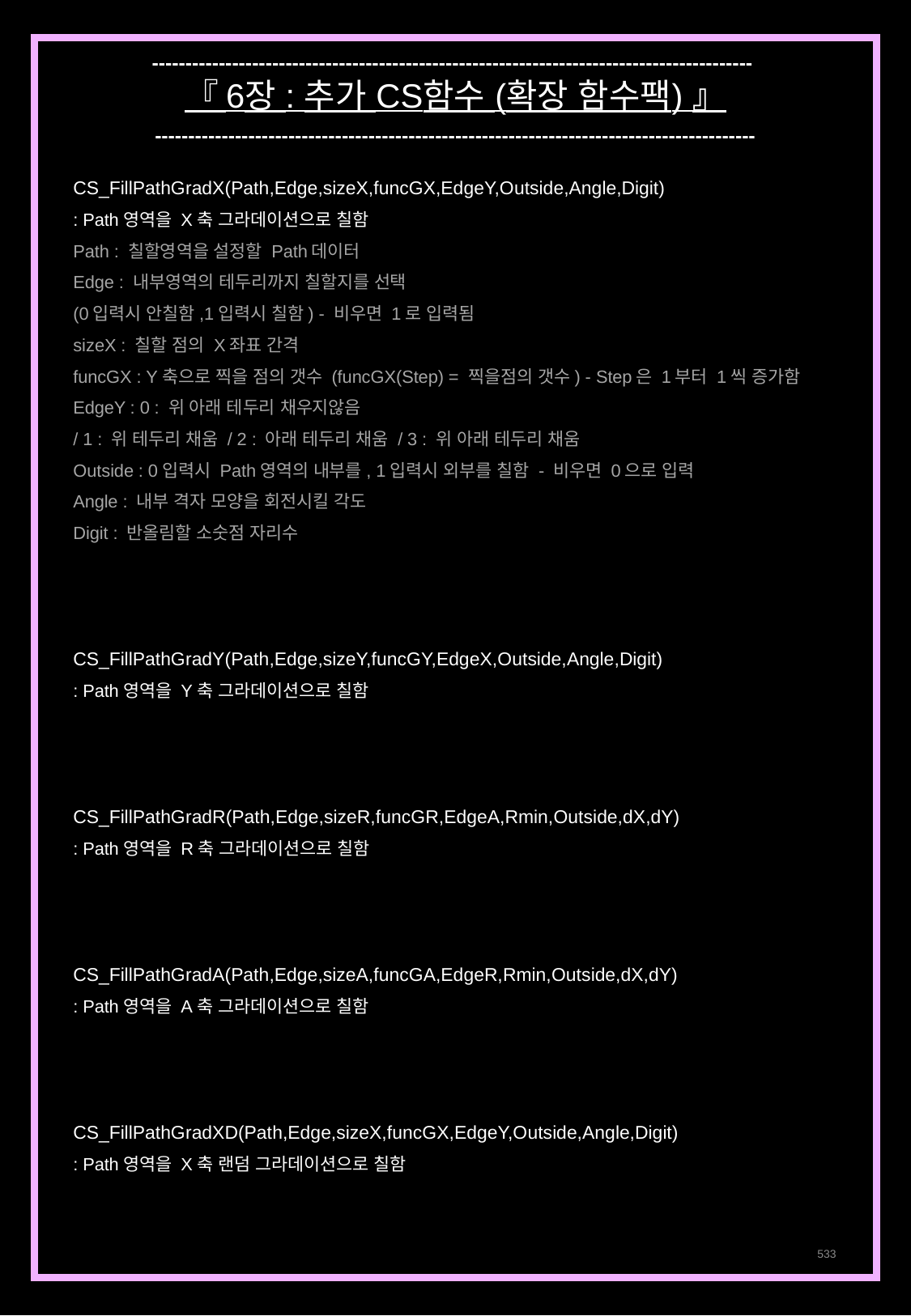

------------------------------------------------------------------------------------------
『 6장 : 추가 CS함수 (확장 함수팩) 』
------------------------------------------------------------------------------------------
CS_FillPathGradX(Path,Edge,sizeX,funcGX,EdgeY,Outside,Angle,Digit)
: Path영역을 X축 그라데이션으로 칠함
Path : 칠할영역을 설정할 Path데이터
Edge : 내부영역의 테두리까지 칠할지를 선택
(0입력시 안칠함,1입력시 칠함) - 비우면 1로 입력됨
sizeX : 칠할 점의 X좌표 간격
funcGX : Y축으로 찍을 점의 갯수 (funcGX(Step) = 찍을점의 갯수) - Step은 1부터 1씩 증가함
EdgeY : 0 : 위 아래 테두리 채우지않음
/ 1 : 위 테두리 채움 / 2 : 아래 테두리 채움 / 3 : 위 아래 테두리 채움
Outside : 0입력시 Path영역의 내부를, 1입력시 외부를 칠함 - 비우면 0으로 입력
Angle : 내부 격자 모양을 회전시킬 각도
Digit : 반올림할 소숫점 자리수

CS_FillPathGradY(Path,Edge,sizeY,funcGY,EdgeX,Outside,Angle,Digit)
: Path영역을 Y축 그라데이션으로 칠함

CS_FillPathGradR(Path,Edge,sizeR,funcGR,EdgeA,Rmin,Outside,dX,dY)
: Path영역을 R축 그라데이션으로 칠함

CS_FillPathGradA(Path,Edge,sizeA,funcGA,EdgeR,Rmin,Outside,dX,dY)
: Path영역을 A축 그라데이션으로 칠함

CS_FillPathGradXD(Path,Edge,sizeX,funcGX,EdgeY,Outside,Angle,Digit)
: Path영역을 X축 랜덤 그라데이션으로 칠함

533